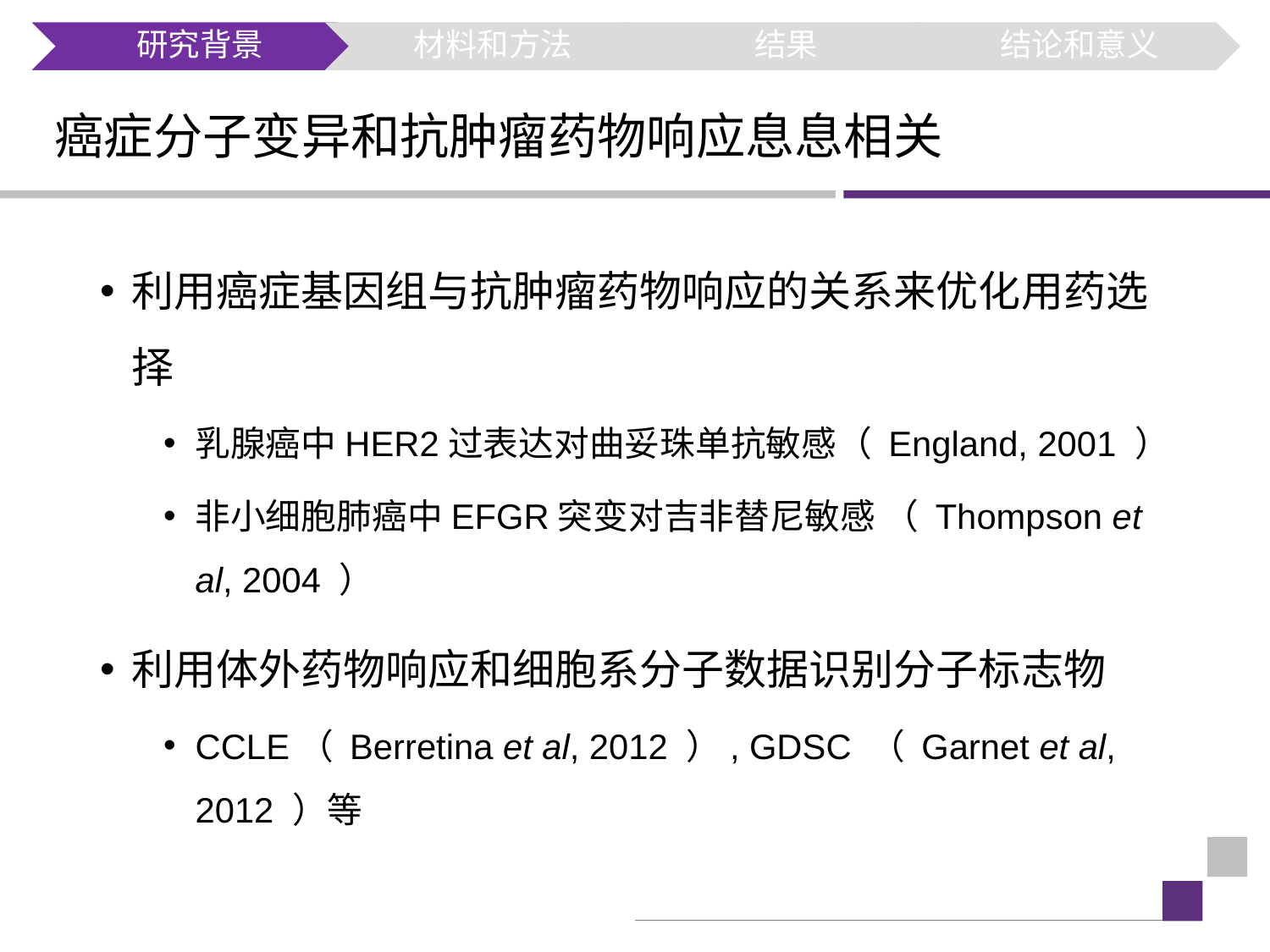

研究背景
材料和方法
结果
结论和意义
# 癌症分子变异和抗肿瘤药物响应息息相关

利用癌症基因组与抗肿瘤药物响应的关系来优化用药选择
乳腺癌中HER2过表达对曲妥珠单抗敏感（ England, 2001 ）
非小细胞肺癌中EFGR突变对吉非替尼敏感 （ Thompson et al, 2004 ）
利用体外药物响应和细胞系分子数据识别分子标志物
CCLE（ Berretina et al, 2012 ）, GDSC （ Garnet et al, 2012 ）等